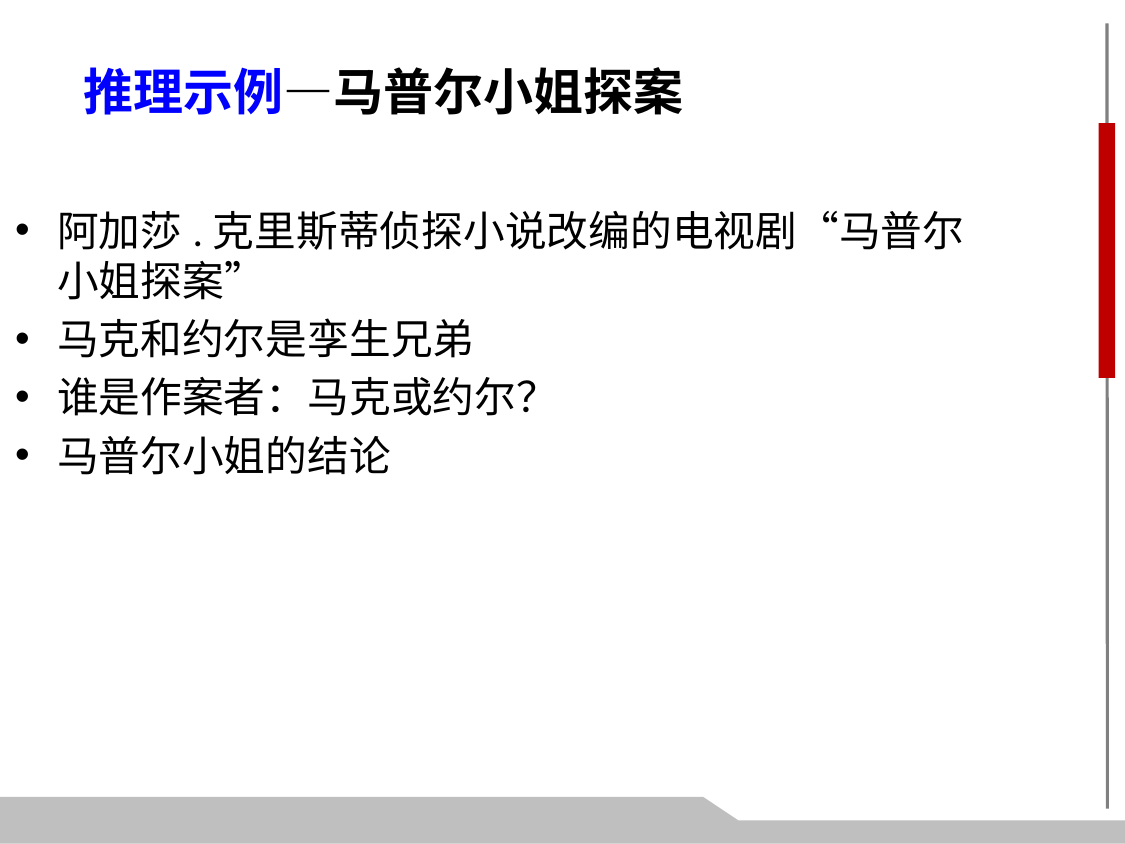

推理示例—马普尔小姐探案
阿加莎.克里斯蒂侦探小说改编的电视剧“马普尔小姐探案”
马克和约尔是孪生兄弟
谁是作案者：马克或约尔？
马普尔小姐的结论